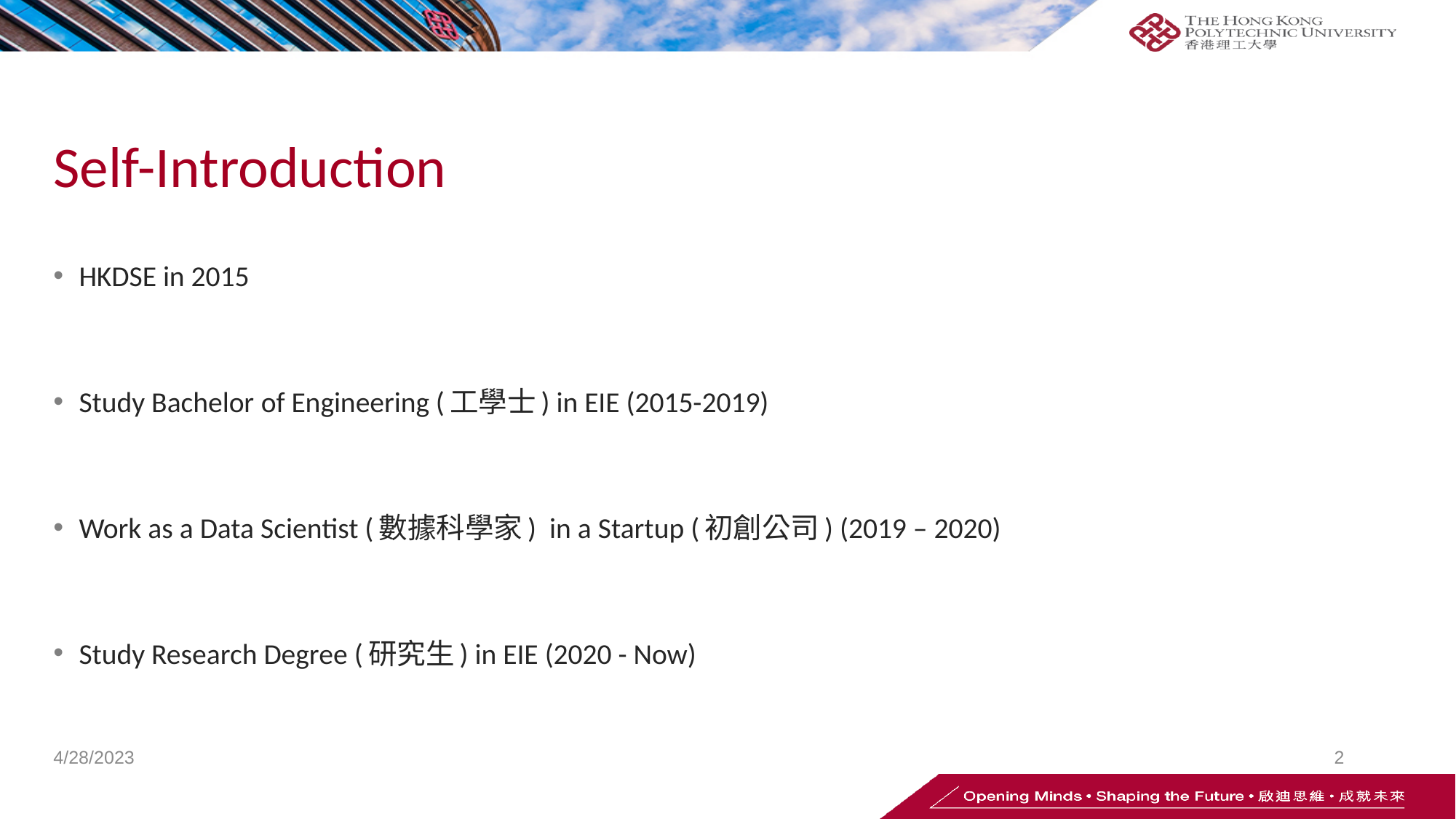

# Self-Introduction
HKDSE in 2015

Study Bachelor of Engineering (工學士) in EIE (2015-2019)

Work as a Data Scientist (數據科學家)  in a Startup (初創公司) (2019 – 2020)

Study Research Degree (研究生) in EIE (2020 - Now)
4/28/2023
2